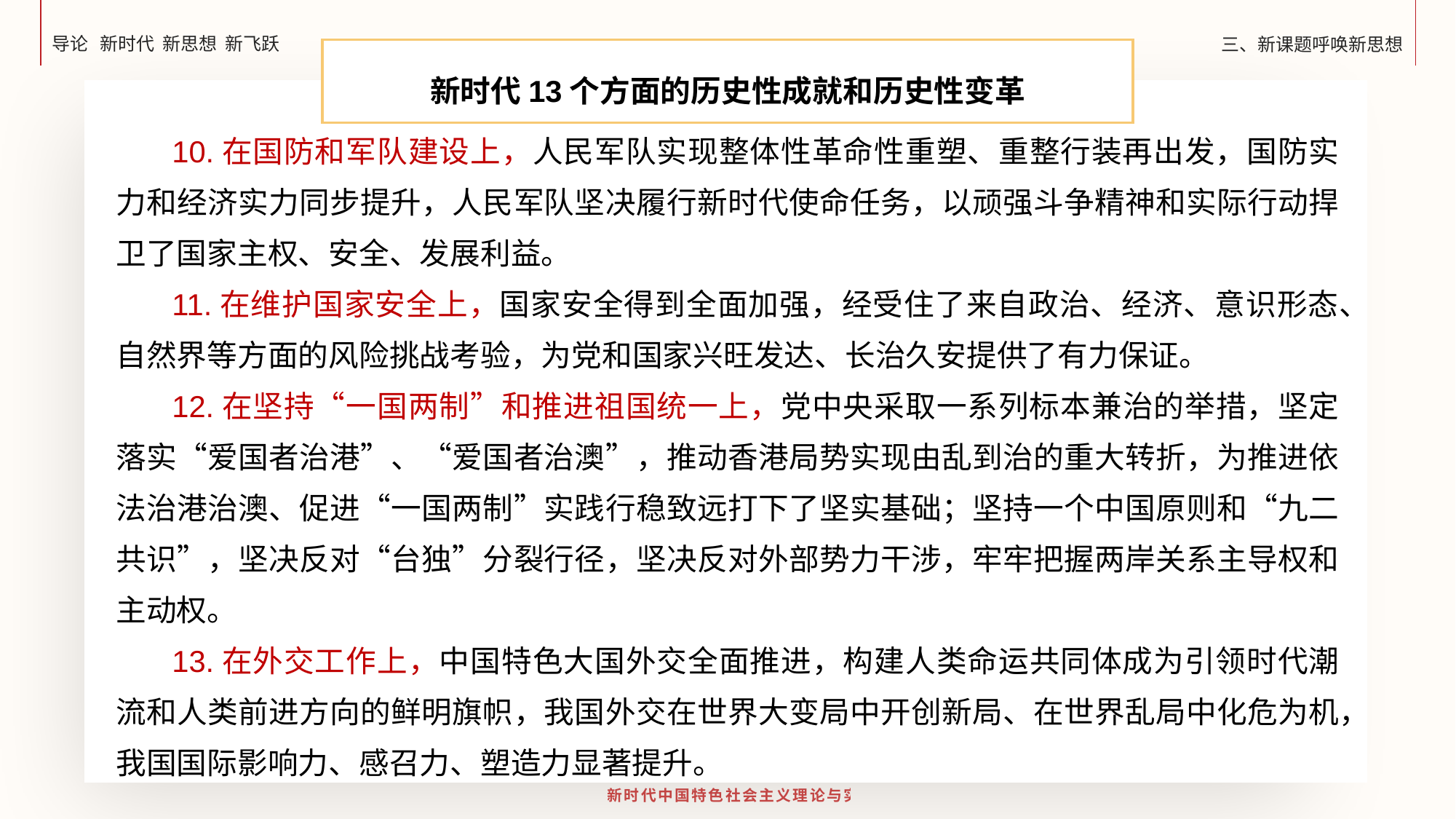

新时代13个方面的历史性成就和历史性变革

10.在国防和军队建设上，人民军队实现整体性革命性重塑、重整行装再出发，国防实力和经济实力同步提升，人民军队坚决履行新时代使命任务，以顽强斗争精神和实际行动捍卫了国家主权、安全、发展利益。
11.在维护国家安全上，国家安全得到全面加强，经受住了来自政治、经济、意识形态、自然界等方面的风险挑战考验，为党和国家兴旺发达、长治久安提供了有力保证。
12.在坚持“一国两制”和推进祖国统一上，党中央采取一系列标本兼治的举措，坚定落实“爱国者治港”、“爱国者治澳”，推动香港局势实现由乱到治的重大转折，为推进依法治港治澳、促进“一国两制”实践行稳致远打下了坚实基础；坚持一个中国原则和“九二共识”，坚决反对“台独”分裂行径，坚决反对外部势力干涉，牢牢把握两岸关系主导权和主动权。
13.在外交工作上，中国特色大国外交全面推进，构建人类命运共同体成为引领时代潮流和人类前进方向的鲜明旗帜，我国外交在世界大变局中开创新局、在世界乱局中化危为机，我国国际影响力、感召力、塑造力显著提升。